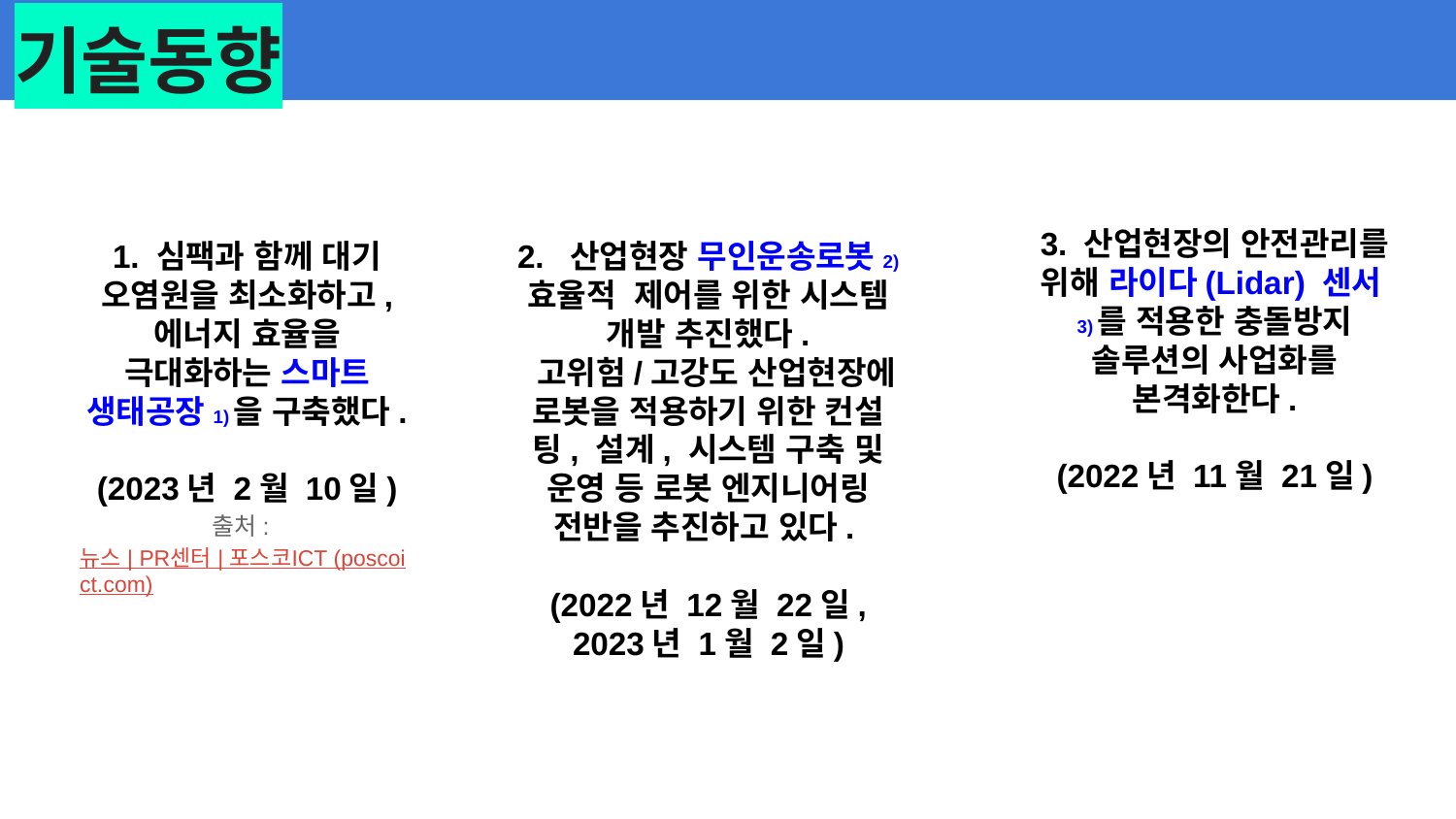

# 기술동향
3. 산업현장의 안전관리를 위해 라이다(Lidar) 센서3)를 적용한 충돌방지 솔루션의 사업화를 본격화한다.

(2022년 11월 21일)
1. 심팩과 함께 대기 오염원을 최소화하고, 에너지 효율을 극대화하는 스마트 생태공장1)을 구축했다.

(2023년 2월 10일)
출처: 뉴스 | PR센터 | 포스코ICT (poscoict.com)
2.  산업현장 무인운송로봇2) 효율적  제어를 위한 시스템 개발 추진했다.
 고위험/고강도 산업현장에 로봇을 적용하기 위한 컨설팅, 설계, 시스템 구축 및 운영 등 로봇 엔지니어링 전반을 추진하고 있다.

(2022년 12월 22일, 2023년 1월 2일)